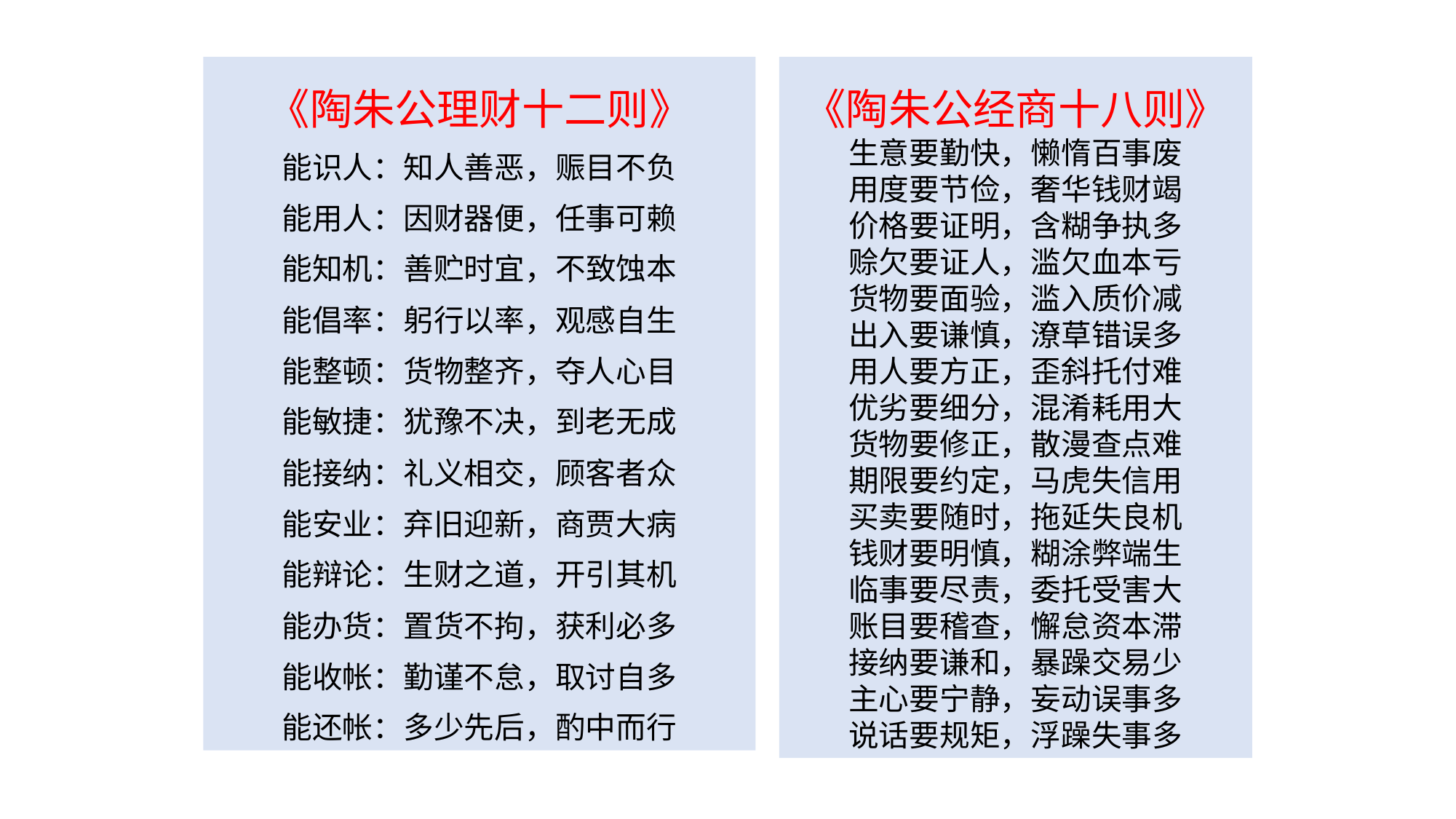

《陶朱公理财十二则》
能识人：知人善恶，赈目不负
能用人：因财器便，任事可赖
能知机：善贮时宜，不致蚀本
能倡率：躬行以率，观感自生
能整顿：货物整齐，夺人心目
能敏捷：犹豫不决，到老无成
能接纳：礼义相交，顾客者众
能安业：弃旧迎新，商贾大病
能辩论：生财之道，开引其机
能办货：置货不拘，获利必多
能收帐：勤谨不怠，取讨自多
能还帐：多少先后，酌中而行
《陶朱公经商十八则》
生意要勤快，懒惰百事废
用度要节俭，奢华钱财竭
价格要证明，含糊争执多
赊欠要证人，滥欠血本亏
货物要面验，滥入质价减
出入要谦慎，潦草错误多
用人要方正，歪斜托付难
优劣要细分，混淆耗用大
货物要修正，散漫查点难
期限要约定，马虎失信用
买卖要随时，拖延失良机
钱财要明慎，糊涂弊端生
临事要尽责，委托受害大
账目要稽查，懈怠资本滞
接纳要谦和，暴躁交易少
主心要宁静，妄动误事多
说话要规矩，浮躁失事多